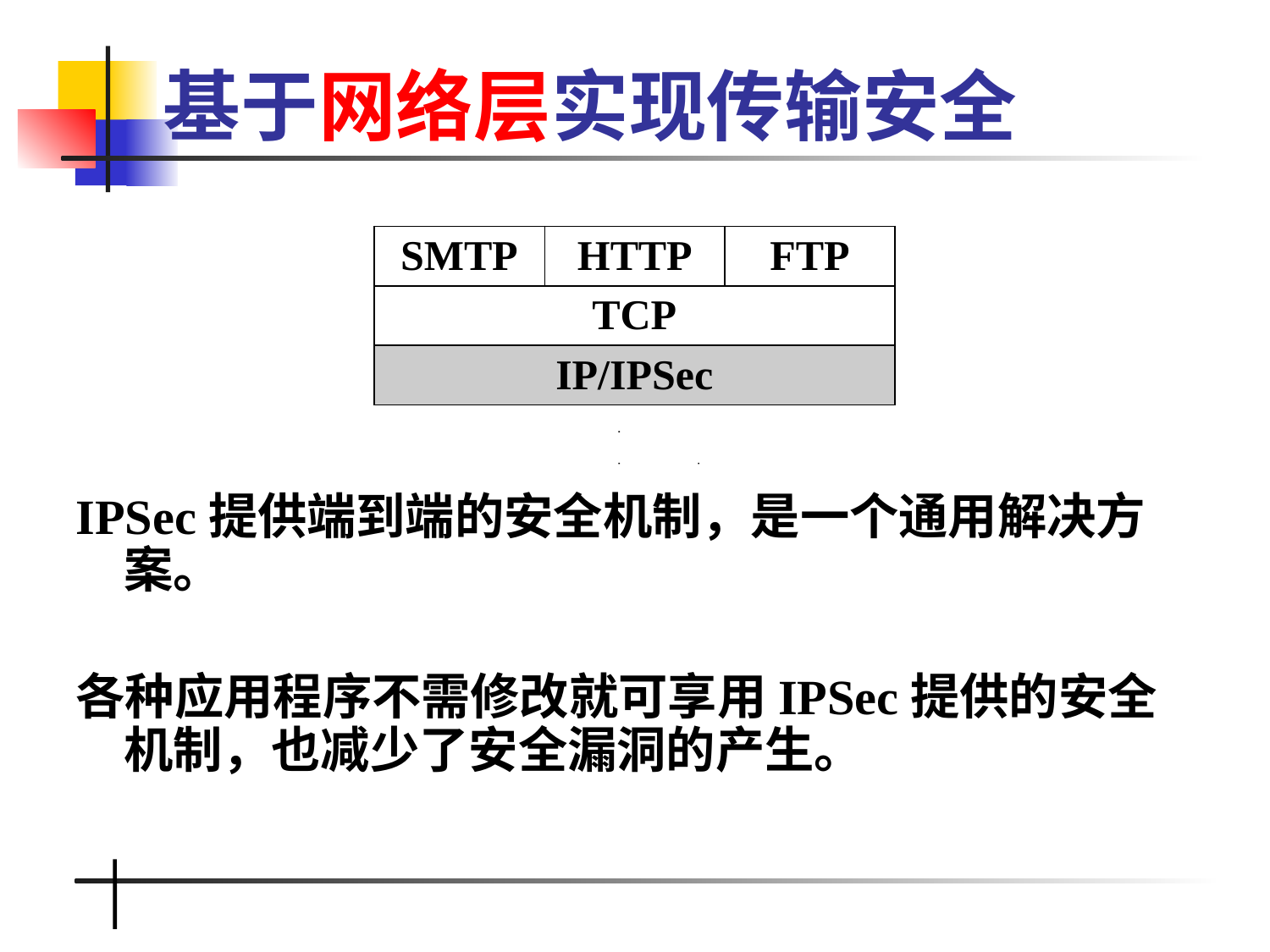

# 基于网络层实现传输安全
| SMTP | HTTP | FTP |
| --- | --- | --- |
| TCP |  |  |
| IP/IPSec |  |  |

IPSec提供端到端的安全机制，是一个通用解决方案。

各种应用程序不需修改就可享用IPSec提供的安全机制，也减少了安全漏洞的产生。
2021/11/15
18